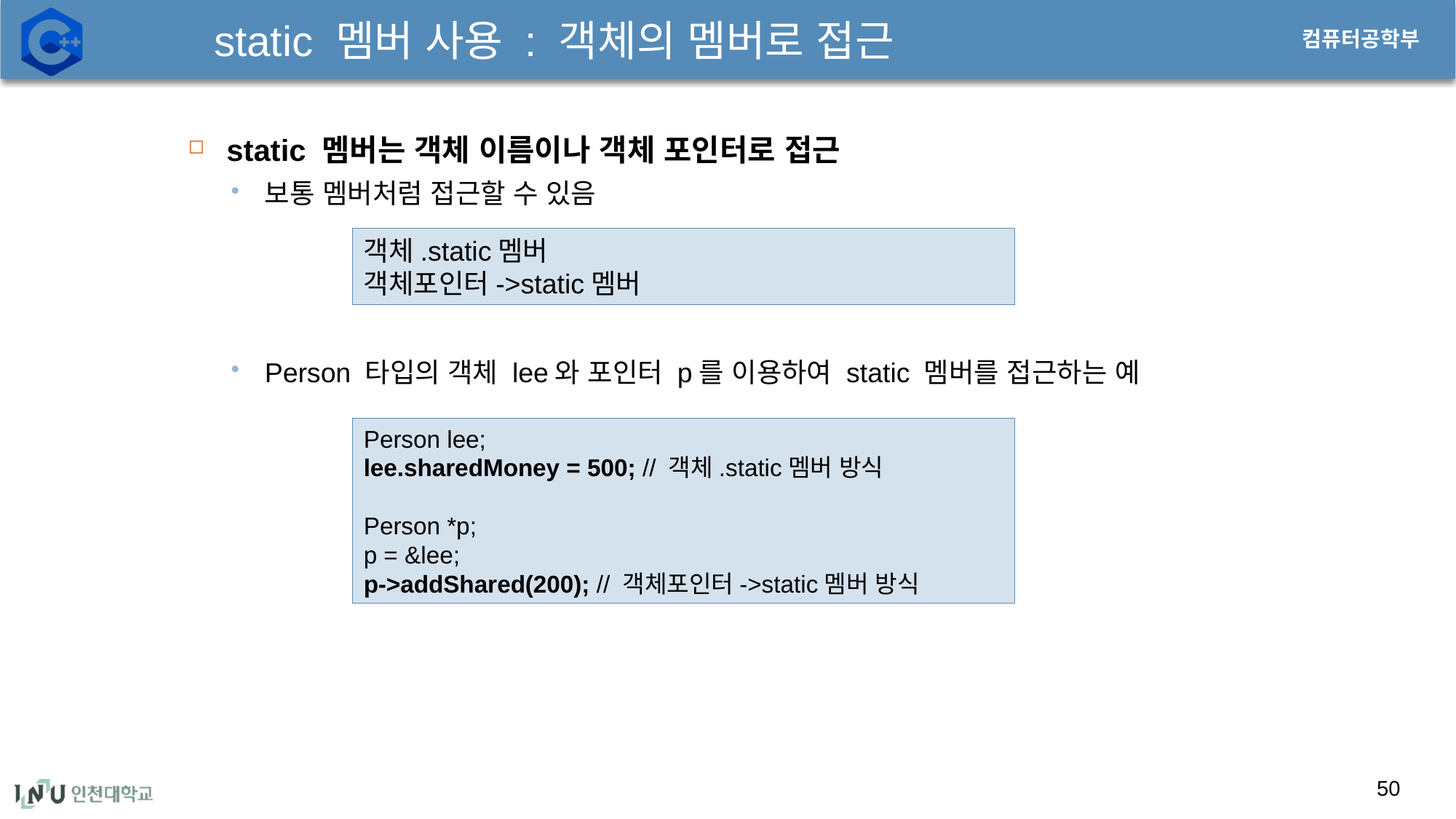

# static 멤버 사용 : 객체의 멤버로 접근
static 멤버는 객체 이름이나 객체 포인터로 접근
보통 멤버처럼 접근할 수 있음

Person 타입의 객체 lee와 포인터 p를 이용하여 static 멤버를 접근하는 예

객체.static멤버
객체포인터->static멤버
Person lee;
lee.sharedMoney = 500; // 객체.static멤버 방식

Person *p;
p = &lee;
p->addShared(200); // 객체포인터->static멤버 방식